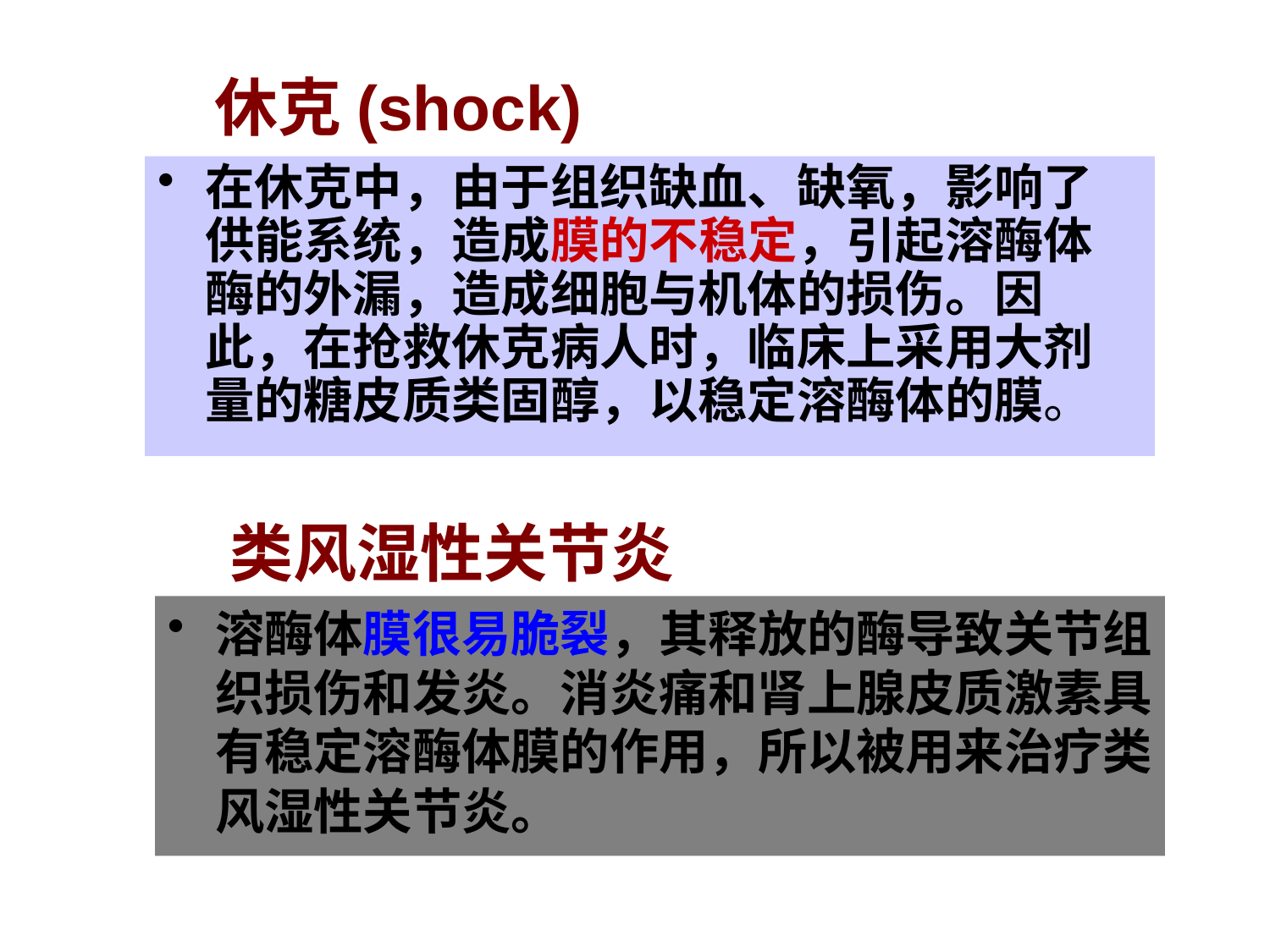

# 休克(shock)
在休克中，由于组织缺血、缺氧，影响了供能系统，造成膜的不稳定，引起溶酶体酶的外漏，造成细胞与机体的损伤。因此，在抢救休克病人时，临床上采用大剂量的糖皮质类固醇，以稳定溶酶体的膜。
类风湿性关节炎
溶酶体膜很易脆裂，其释放的酶导致关节组织损伤和发炎。消炎痛和肾上腺皮质激素具有稳定溶酶体膜的作用，所以被用来治疗类风湿性关节炎。